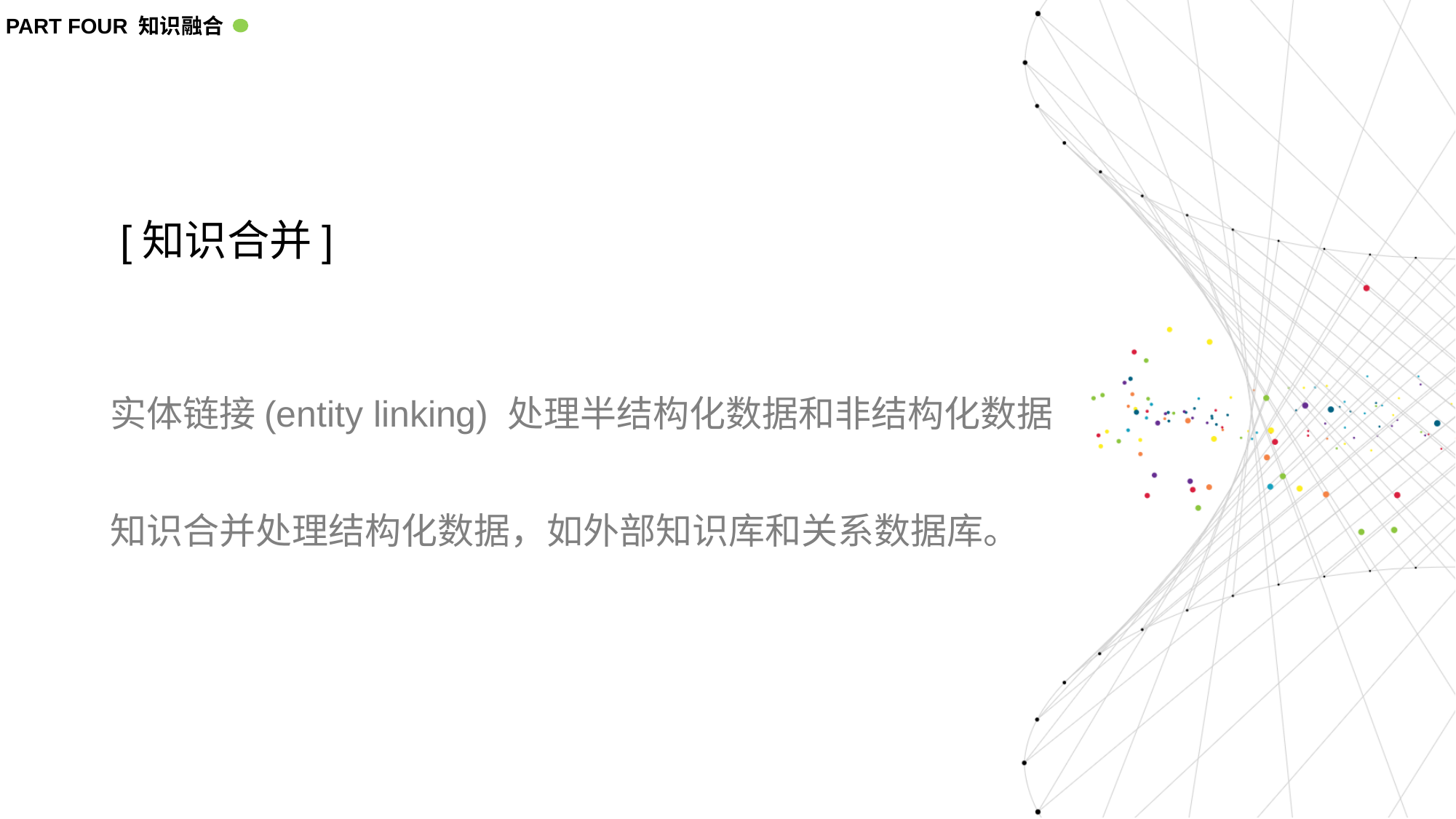

PART FOUR 知识融合

[知识合并]
实体链接(entity linking) 处理半结构化数据和非结构化数据
知识合并处理结构化数据，如外部知识库和关系数据库。